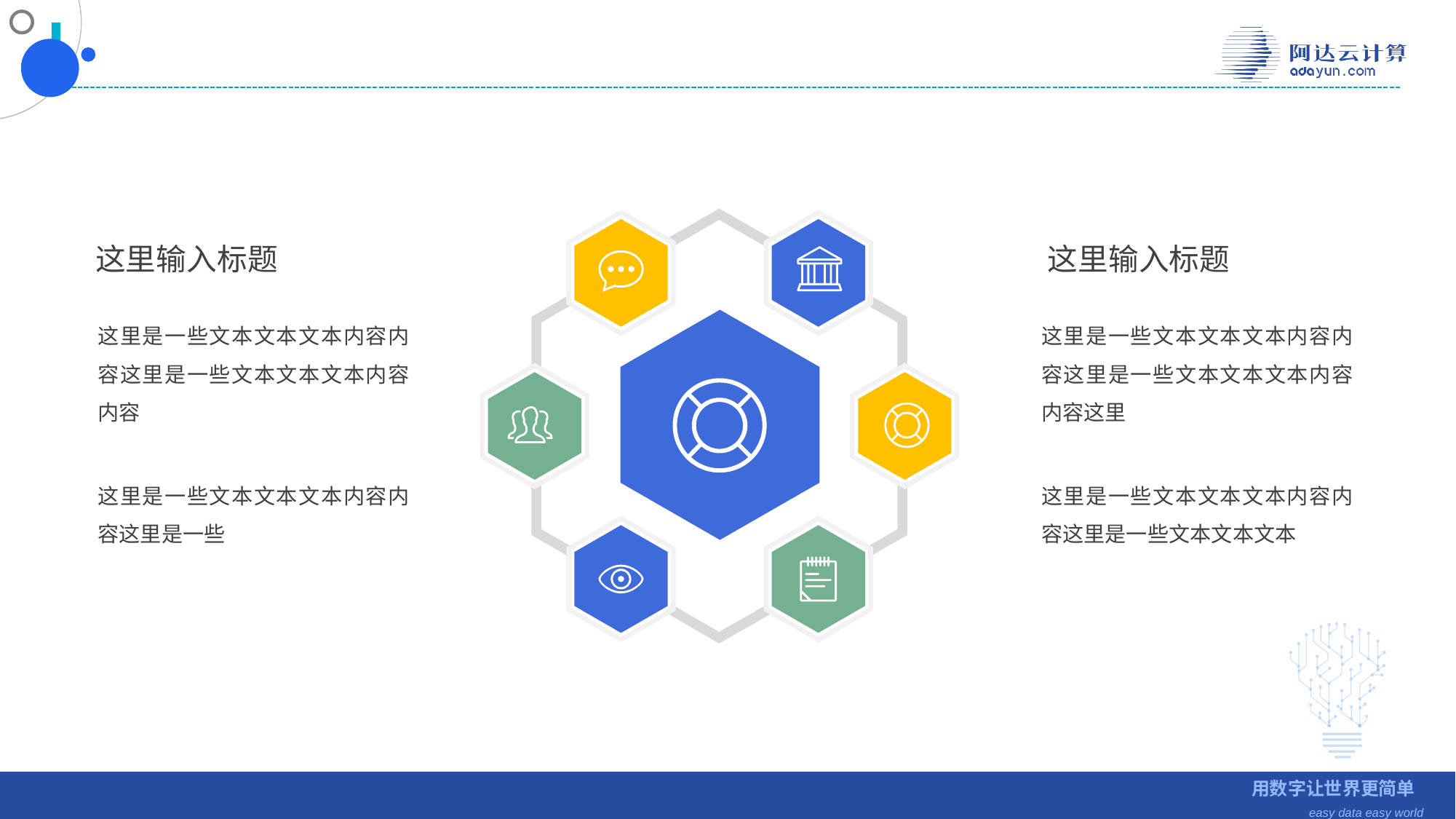

这里输入标题
这里输入标题

这里是一些文本文本文本内容内容这里是一些文本文本文本内容内容

这里是一些文本文本文本内容内容这里是一些文本文本文本内容内容这里

这里是一些文本文本文本内容内容这里是一些
这里是一些文本文本文本内容内容这里是一些文本文本文本